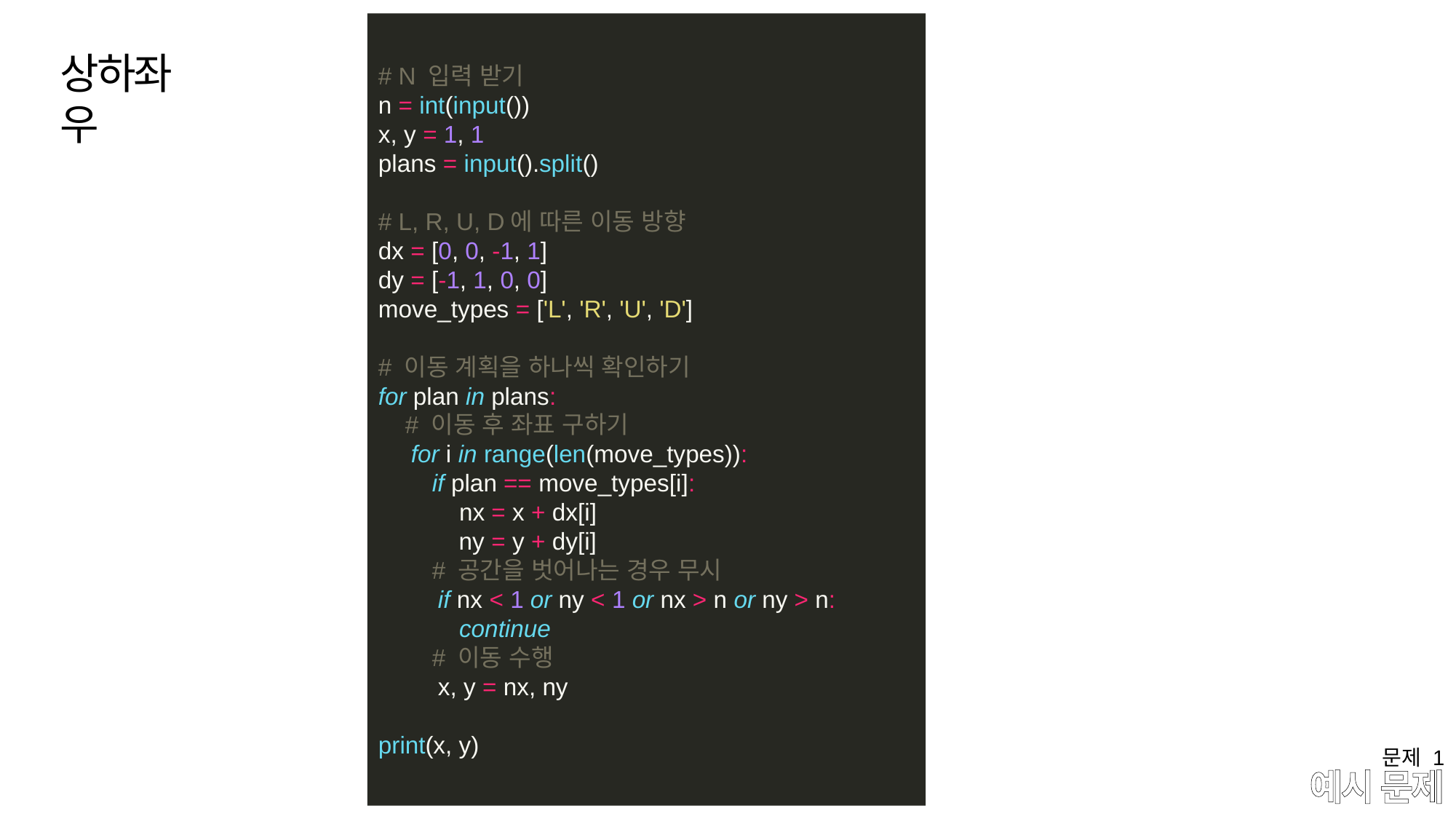

# N 입력 받기 n = int(input()) x, y = 1, 1 plans = input().split() # L, R, U, D에 따른 이동 방향 dx = [0, 0, -1, 1] dy = [-1, 1, 0, 0] move_types = ['L', 'R', 'U', 'D'] # 이동 계획을 하나씩 확인하기 for plan in plans: # 이동 후 좌표 구하기 for i in range(len(move_types)): if plan == move_types[i]: nx = x + dx[i] ny = y + dy[i] # 공간을 벗어나는 경우 무시 if nx < 1 or ny < 1 or nx > n or ny > n: continue # 이동 수행 x, y = nx, ny print(x, y)
상하좌우
문제 1
# 예시 문제